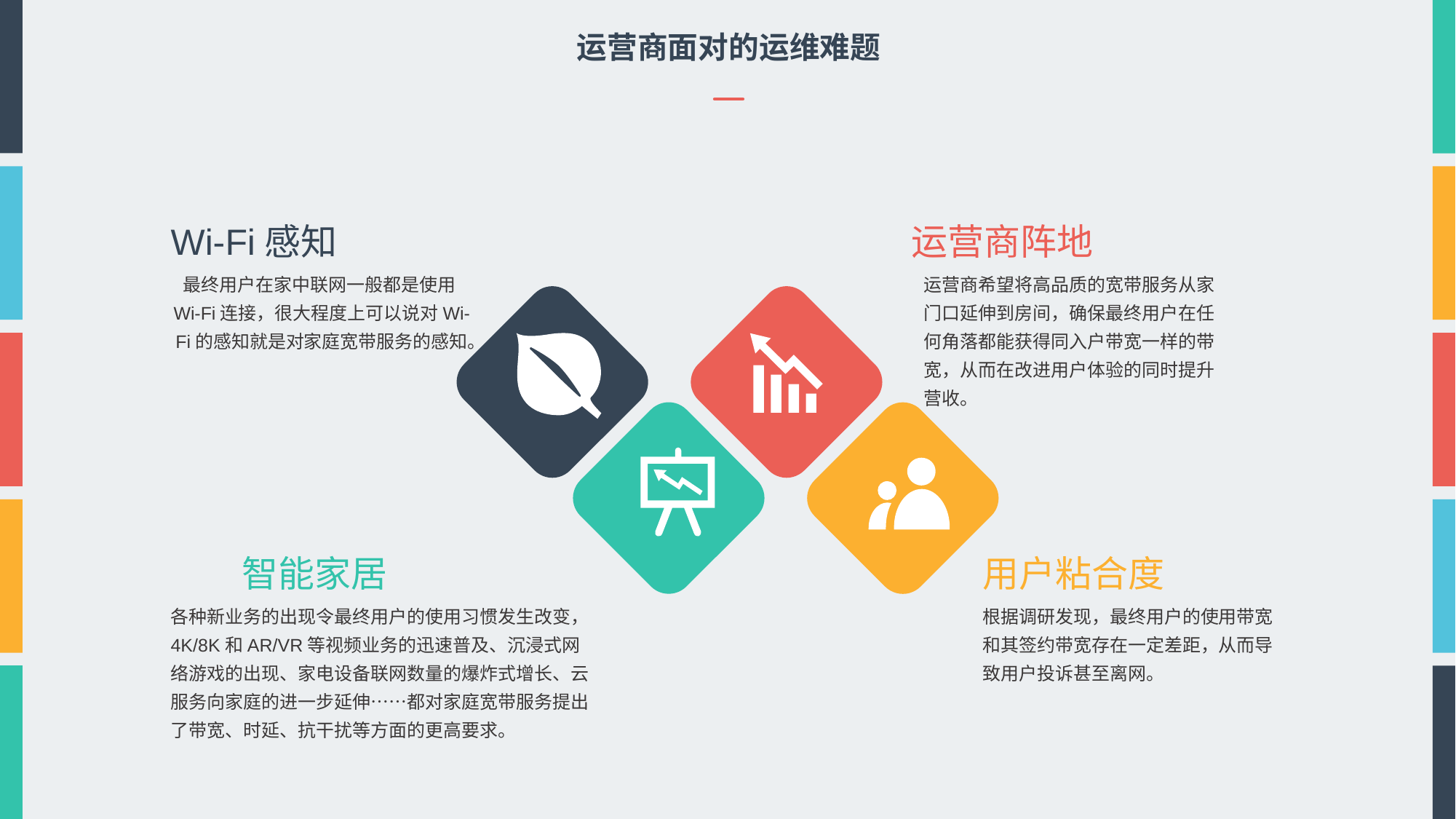

运营商面对的运维难题

Wi-Fi感知
运营商阵地
最终用户在家中联网一般都是使用Wi-Fi连接，很大程度上可以说对Wi-Fi的感知就是对家庭宽带服务的感知。
运营商希望将高品质的宽带服务从家门口延伸到房间，确保最终用户在任何角落都能获得同入户带宽一样的带宽，从而在改进用户体验的同时提升营收。

智能家居
用户粘合度
各种新业务的出现令最终用户的使用习惯发生改变，4K/8K和AR/VR等视频业务的迅速普及、沉浸式网络游戏的出现、家电设备联网数量的爆炸式增长、云服务向家庭的进一步延伸……都对家庭宽带服务提出了带宽、时延、抗干扰等方面的更高要求。
根据调研发现，最终用户的使用带宽和其签约带宽存在一定差距，从而导致用户投诉甚至离网。